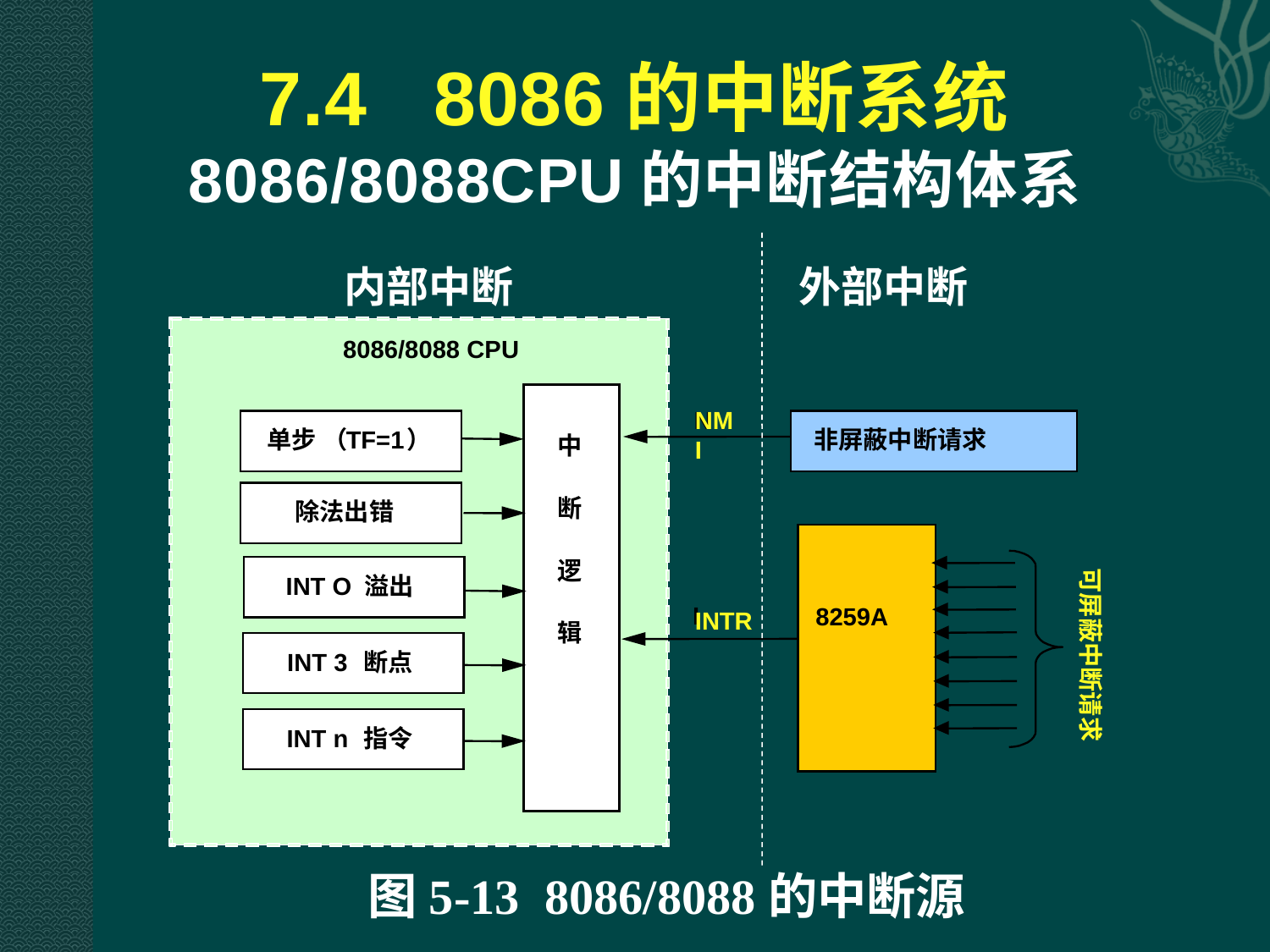

# 7.4   8086的中断系统 8086/8088CPU的中断结构体系

内部中断
外部中断

8086/8088 CPU

NMI
N

单步
（
TF=1
）
非屏蔽中断请求

中

断
除法出错

逻

INT O
溢出

I
8259A
INTR
辑

可屏蔽中断请求
INT 3
断点

INT n
指令

图5-13  8086/8088的中断源